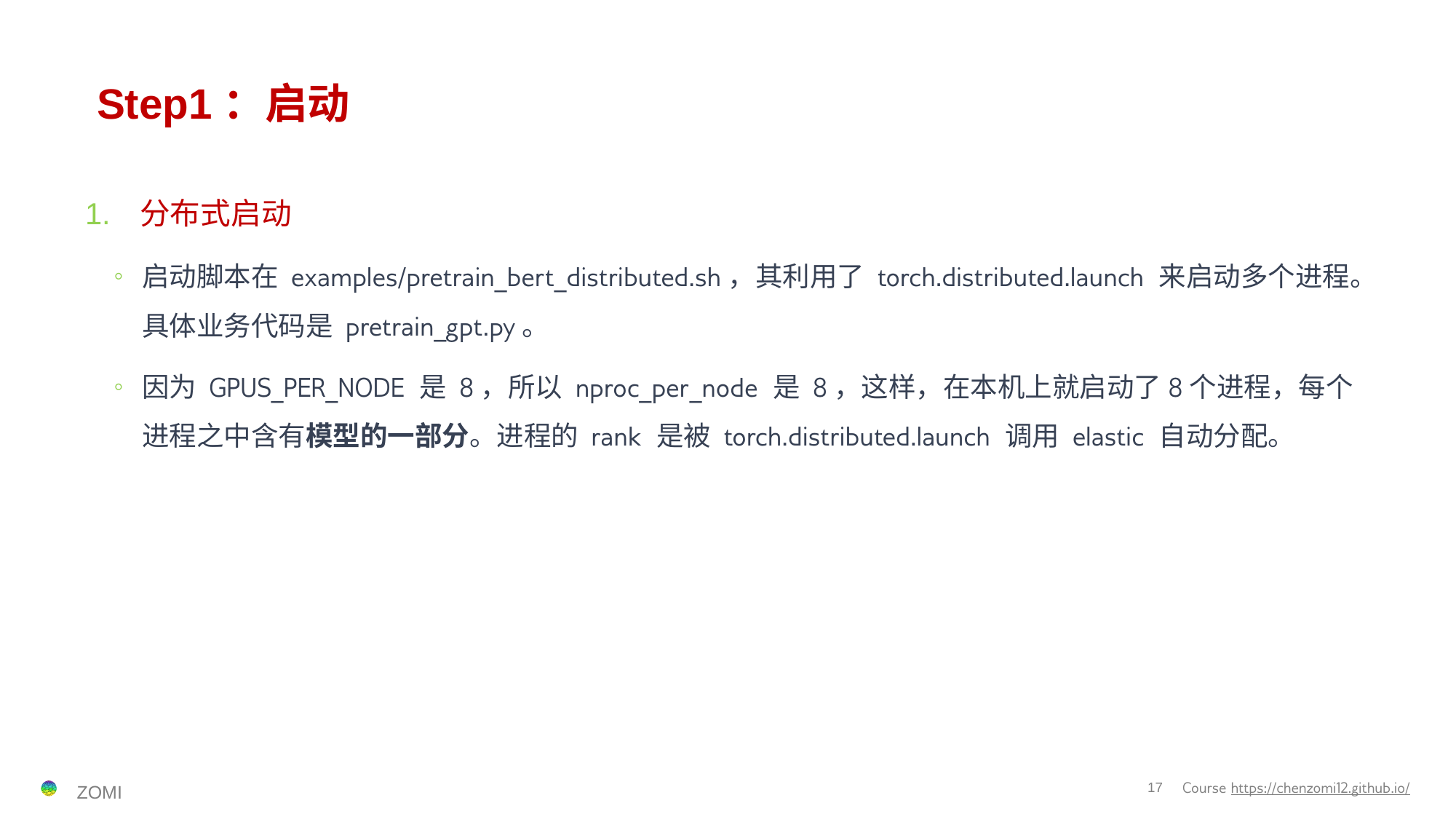

# Step1：启动
分布式启动
启动脚本在 examples/pretrain_bert_distributed.sh，其利用了 torch.distributed.launch 来启动多个进程。具体业务代码是 pretrain_gpt.py。
因为 GPUS_PER_NODE 是 8，所以 nproc_per_node 是 8，这样，在本机上就启动了8个进程，每个进程之中含有模型的一部分。进程的 rank 是被 torch.distributed.launch 调用 elastic 自动分配。